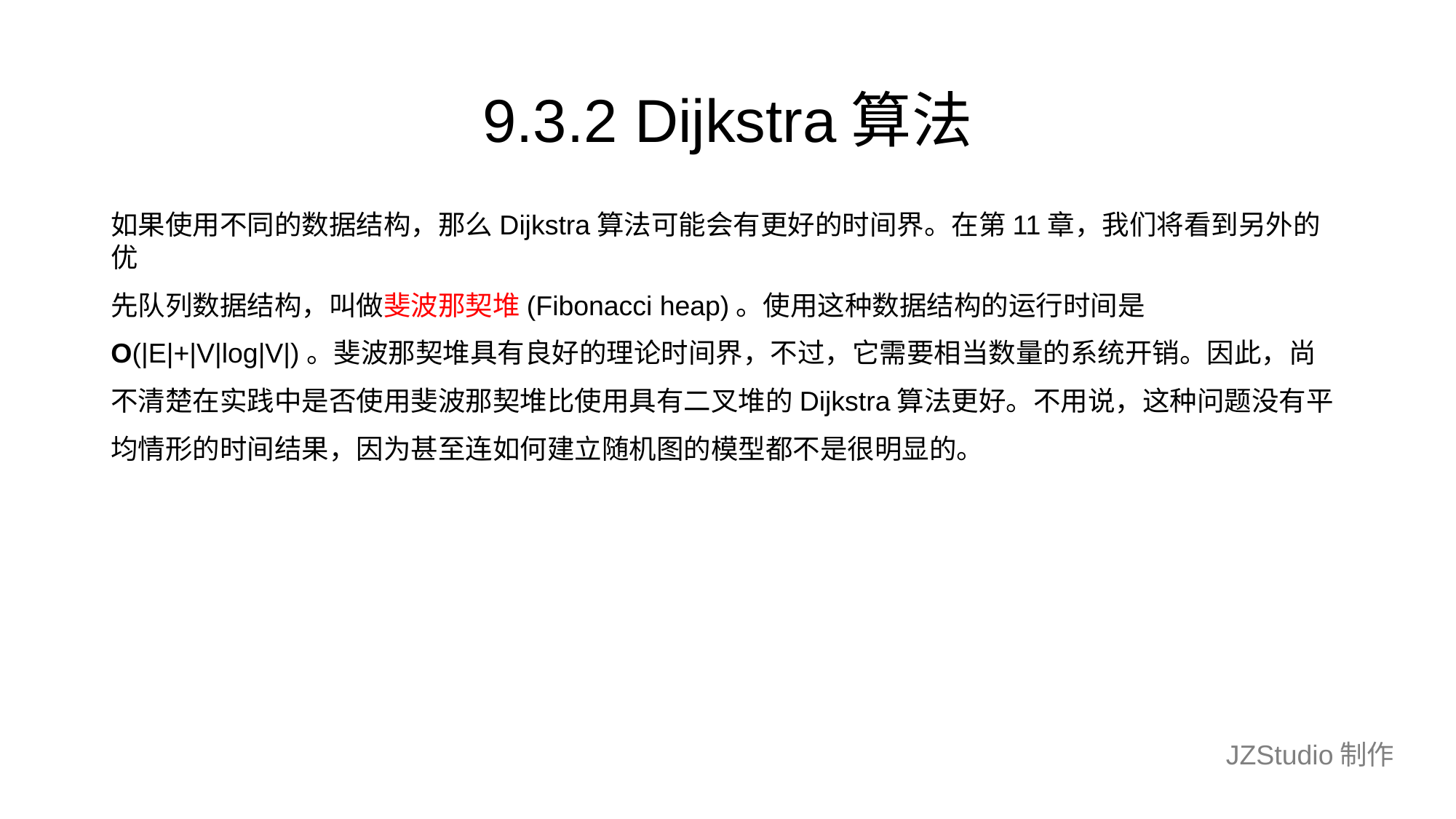

# 9.3.2 Dijkstra算法
如果使用不同的数据结构，那么Dijkstra算法可能会有更好的时间界。在第11章，我们将看到另外的优
先队列数据结构，叫做斐波那契堆(Fibonacci heap)。使用这种数据结构的运行时间是
O(|E|+|V|log|V|)。斐波那契堆具有良好的理论时间界，不过，它需要相当数量的系统开销。因此，尚
不清楚在实践中是否使用斐波那契堆比使用具有二叉堆的Dijkstra算法更好。不用说，这种问题没有平
均情形的时间结果，因为甚至连如何建立随机图的模型都不是很明显的。